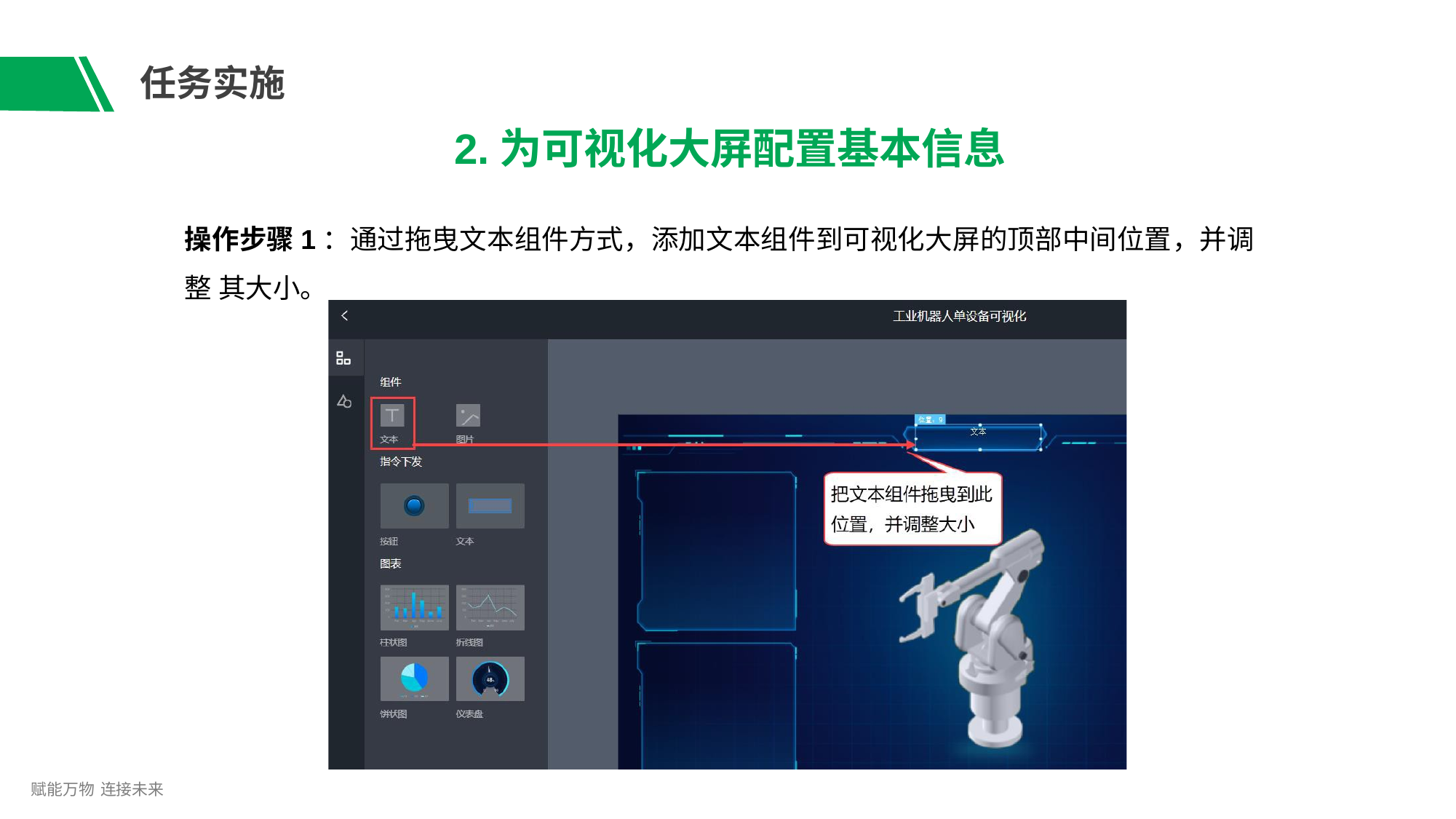

# 任务实施
2.为可视化大屏配置基本信息
操作步骤1：通过拖曳文本组件方式，添加文本组件到可视化大屏的顶部中间位置，并调整 其大小。

赋能万物 连接未来